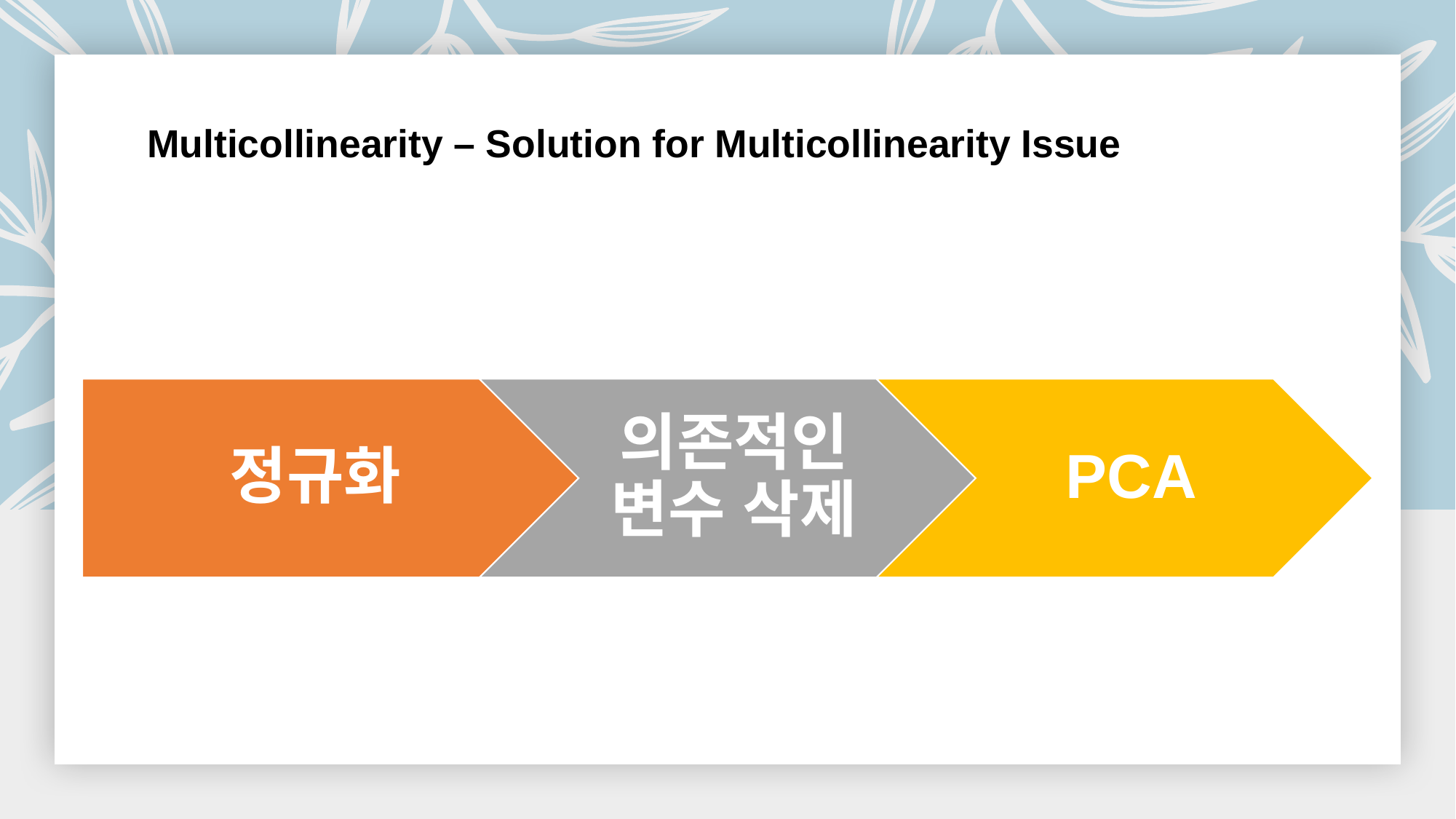

# Multicollinearity – Solution for Multicollinearity Issue
정규화
의존적인 변수 삭제
PCA